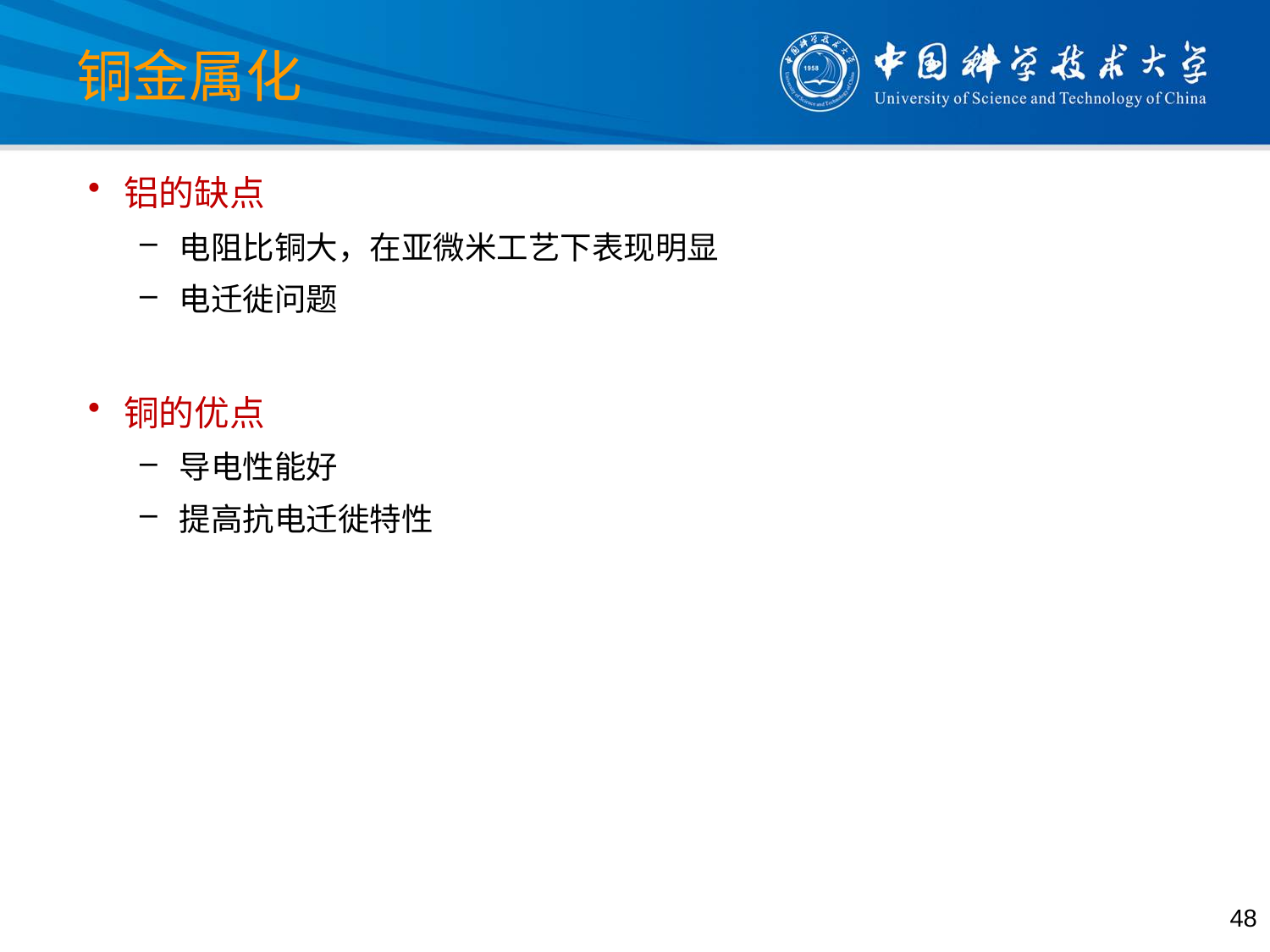

# 铜金属化
铝的缺点
电阻比铜大，在亚微米工艺下表现明显
电迁徙问题

铜的优点
导电性能好
提高抗电迁徙特性
48